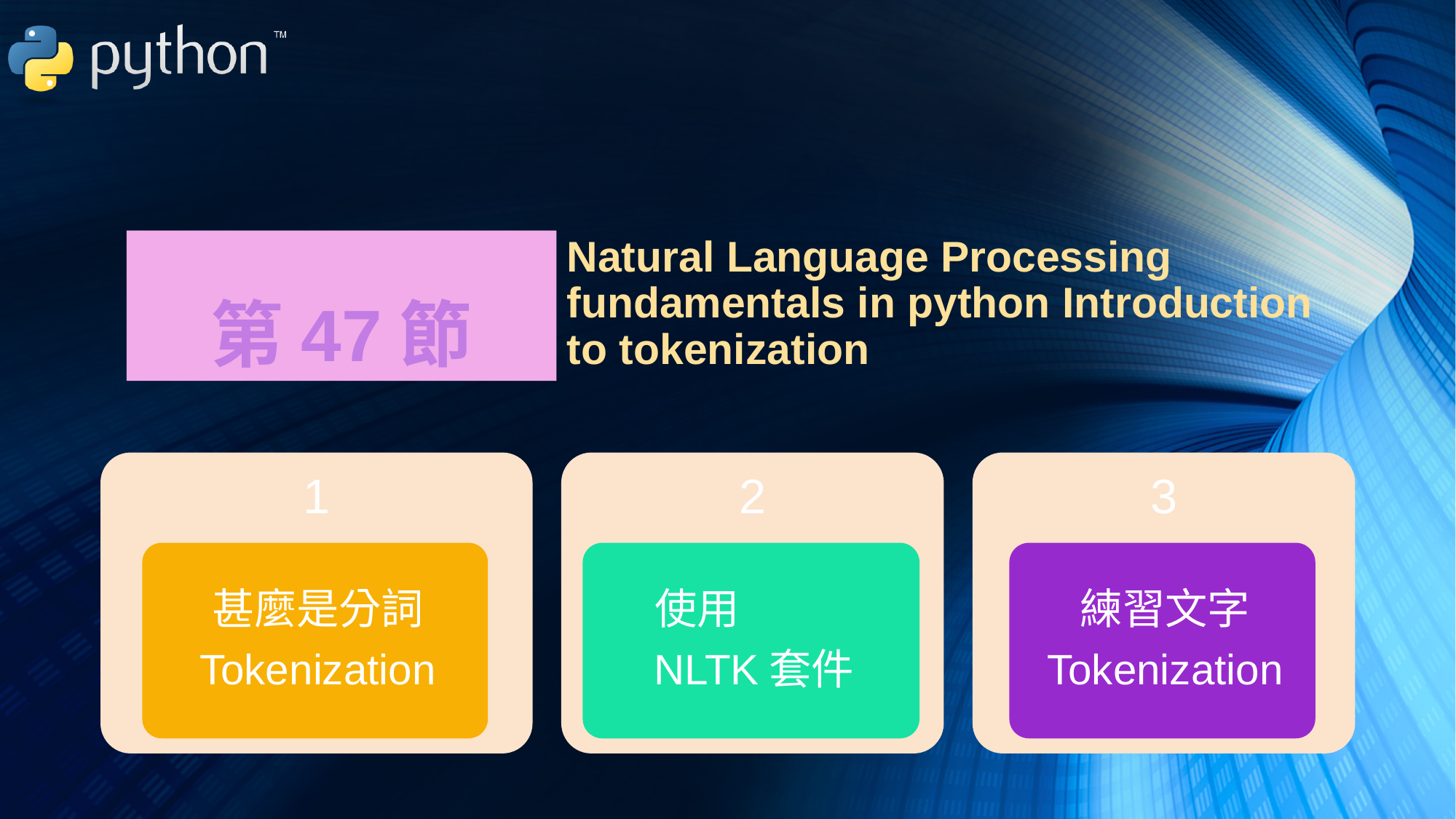

Natural Language Processing fundamentals in python Introduction to tokenization
# 第47節
1
甚麼是分詞
Tokenization
2
使用
NLTK套件
3
練習文字
Tokenization